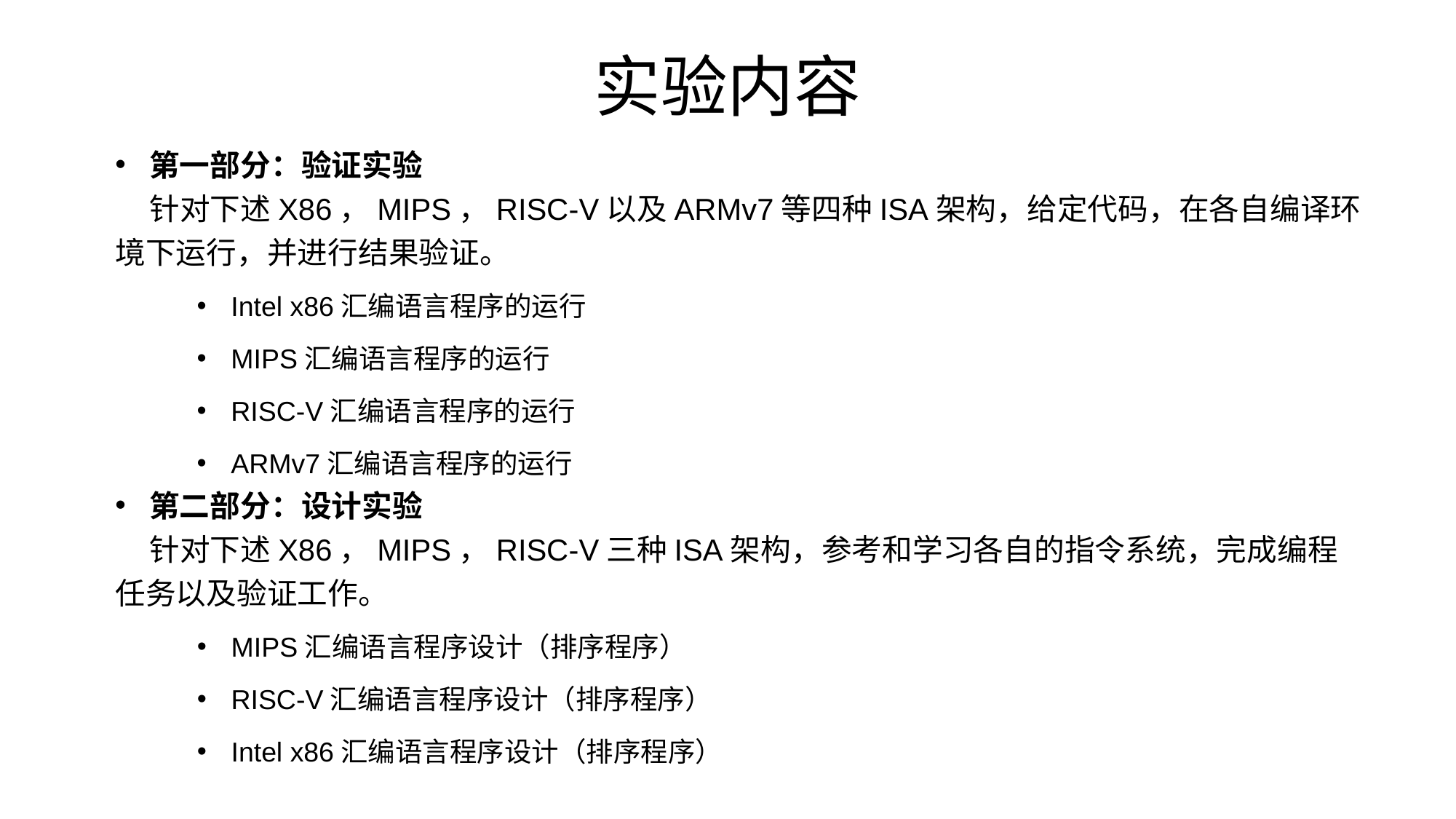

# 实验内容
第一部分：验证实验
    针对下述X86，MIPS，RISC-V以及ARMv7等四种ISA架构，给定代码，在各自编译环境下运行，并进行结果验证。
Intel x86汇编语言程序的运行
MIPS汇编语言程序的运行
RISC-V汇编语言程序的运行
ARMv7汇编语言程序的运行
第二部分：设计实验
    针对下述X86，MIPS，RISC-V三种ISA架构，参考和学习各自的指令系统，完成编程任务以及验证工作。
MIPS汇编语言程序设计（排序程序）
RISC-V汇编语言程序设计（排序程序）
Intel x86汇编语言程序设计（排序程序）